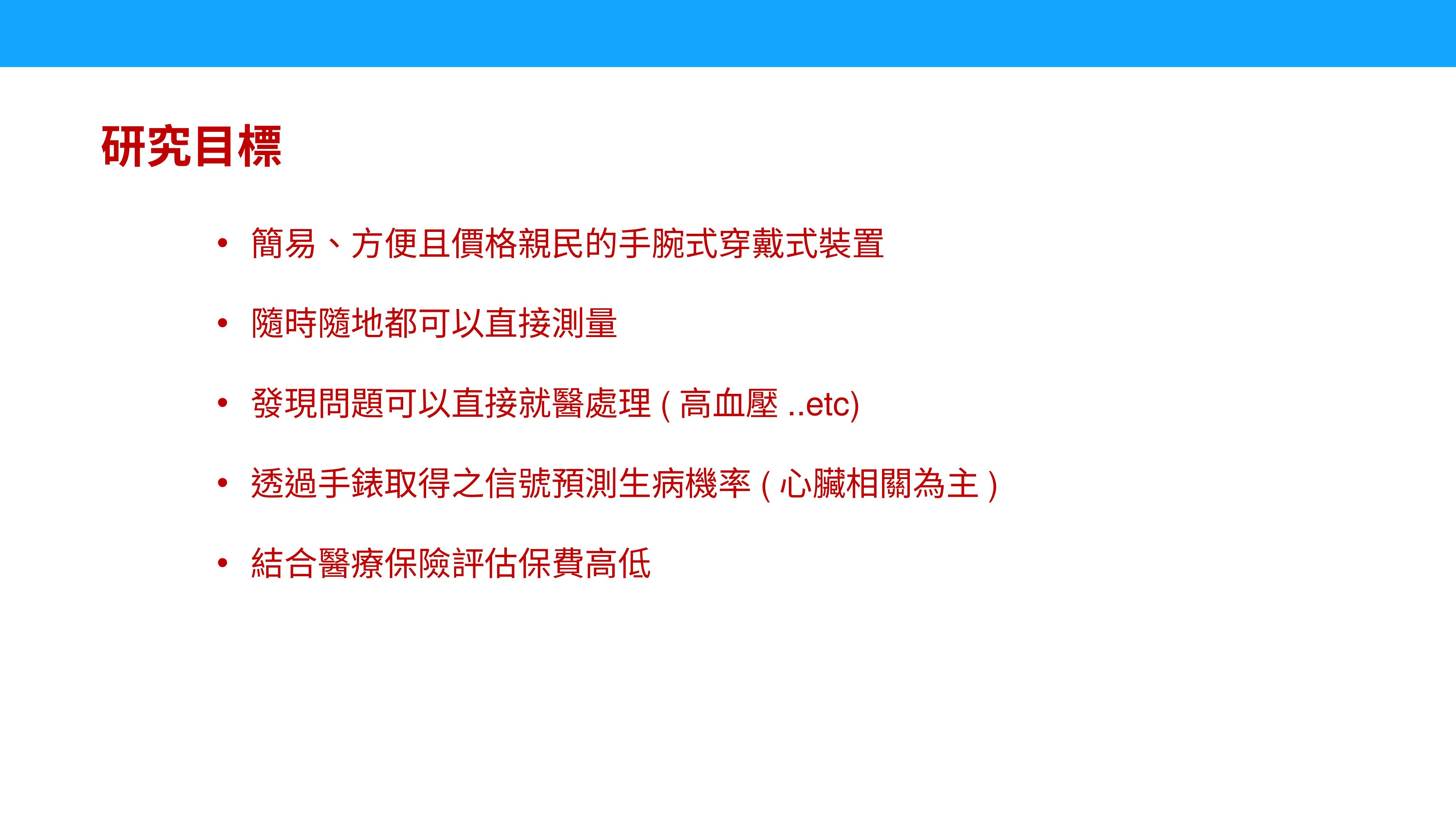

研究目標
簡易、方便且價格親民的手腕式穿戴式裝置

隨時隨地都可以直接測量

發現問題可以直接就醫處理(高血壓..etc)

透過手錶取得之信號預測生病機率(心臟相關為主)

結合醫療保險評估保費高低